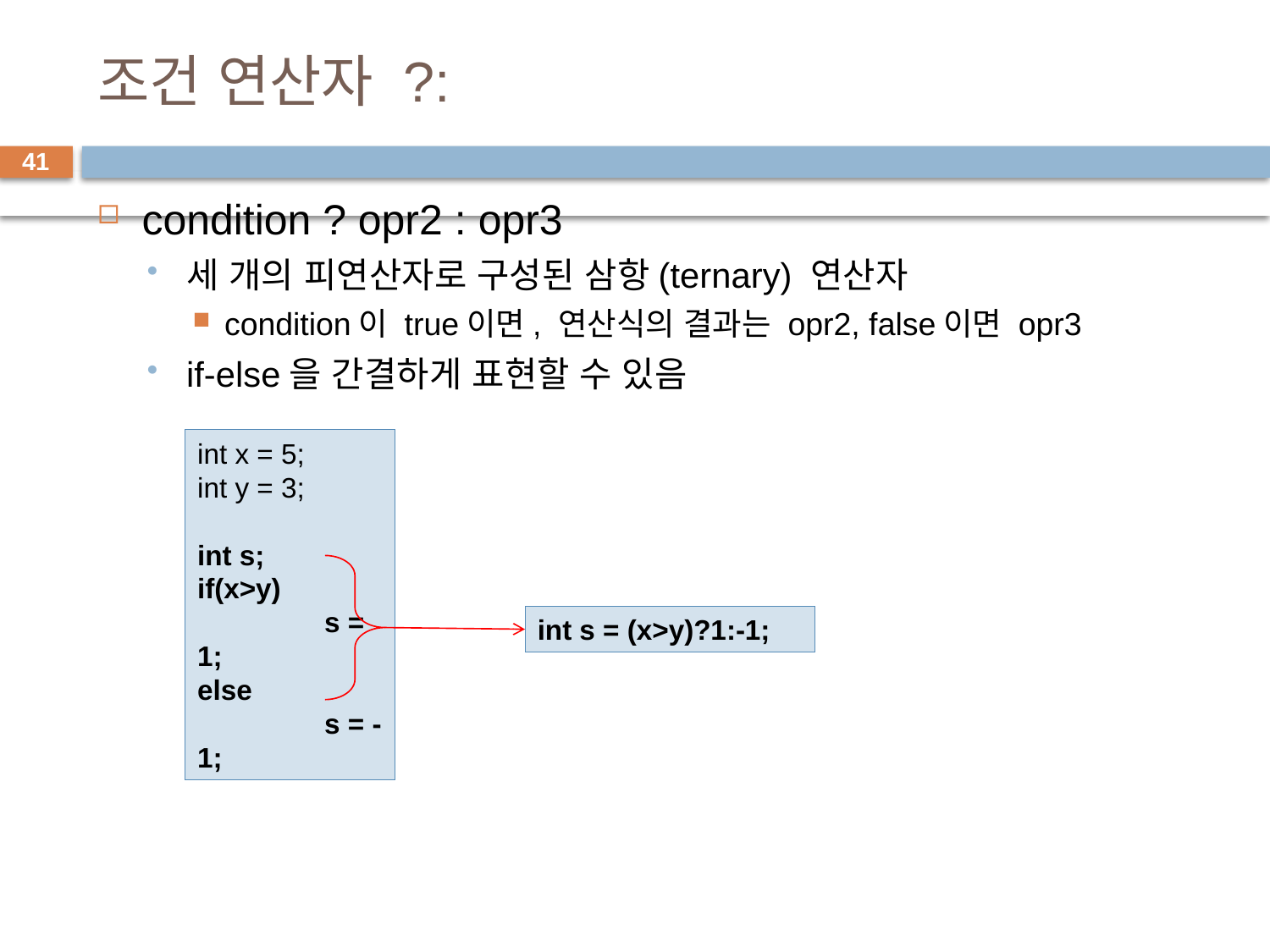

# 조건 연산자 ?:
41
condition ? opr2 : opr3
세 개의 피연산자로 구성된 삼항(ternary) 연산자
condition이 true이면, 연산식의 결과는 opr2, false이면 opr3
if-else을 간결하게 표현할 수 있음
int x = 5;
int y = 3;

int s;
if(x>y)
	s = 1;
else
	s = -1;

int s = (x>y)?1:-1;